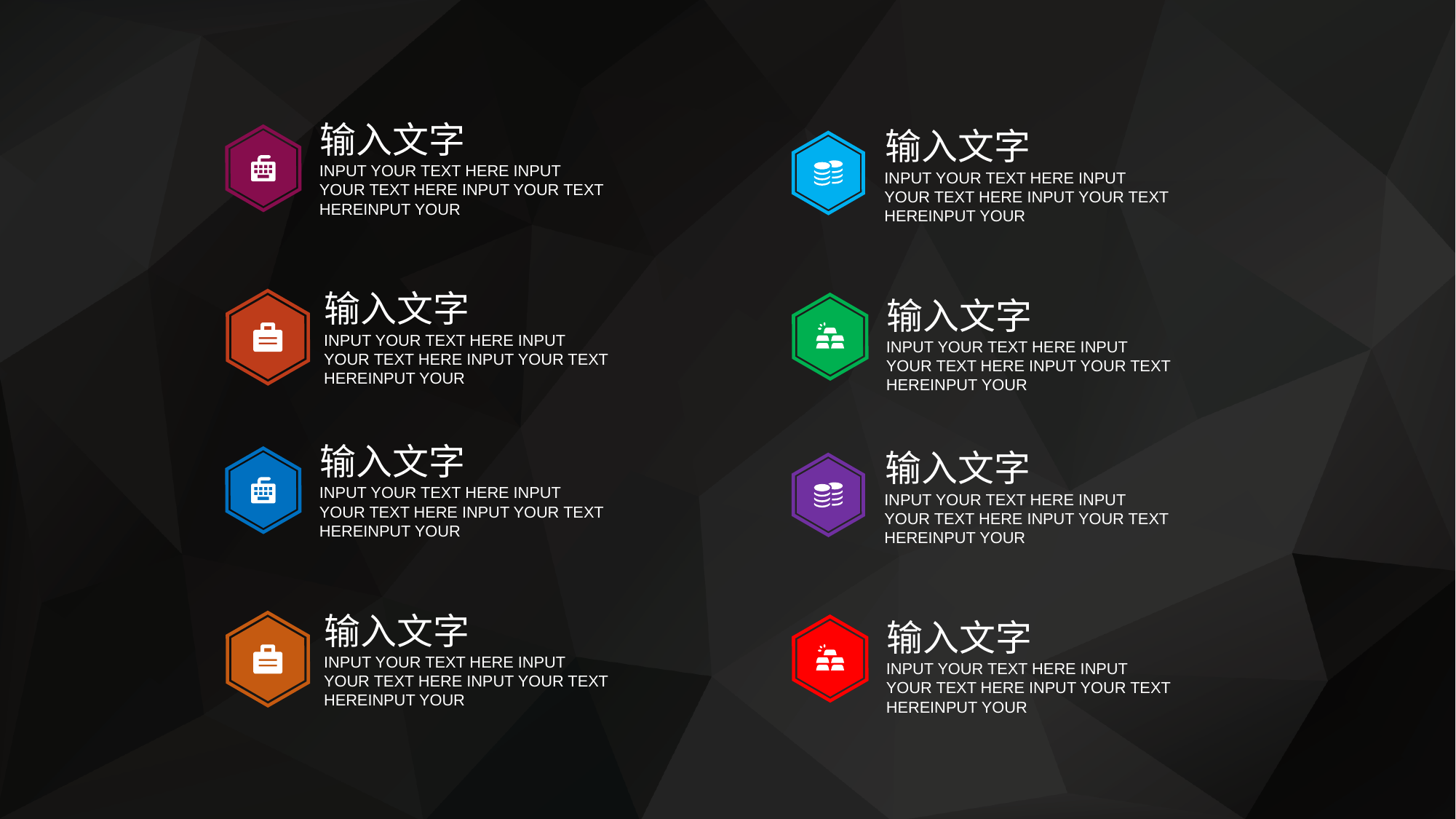

输入文字
INPUT YOUR TEXT HERE INPUT YOUR TEXT HERE INPUT YOUR TEXT HEREINPUT YOUR

输入文字
INPUT YOUR TEXT HERE INPUT YOUR TEXT HERE INPUT YOUR TEXT HEREINPUT YOUR

输入文字
INPUT YOUR TEXT HERE INPUT YOUR TEXT HERE INPUT YOUR TEXT HEREINPUT YOUR

输入文字
INPUT YOUR TEXT HERE INPUT YOUR TEXT HERE INPUT YOUR TEXT HEREINPUT YOUR

输入文字
INPUT YOUR TEXT HERE INPUT YOUR TEXT HERE INPUT YOUR TEXT HEREINPUT YOUR

输入文字
INPUT YOUR TEXT HERE INPUT YOUR TEXT HERE INPUT YOUR TEXT HEREINPUT YOUR

输入文字
INPUT YOUR TEXT HERE INPUT YOUR TEXT HERE INPUT YOUR TEXT HEREINPUT YOUR

输入文字
INPUT YOUR TEXT HERE INPUT YOUR TEXT HERE INPUT YOUR TEXT HEREINPUT YOUR